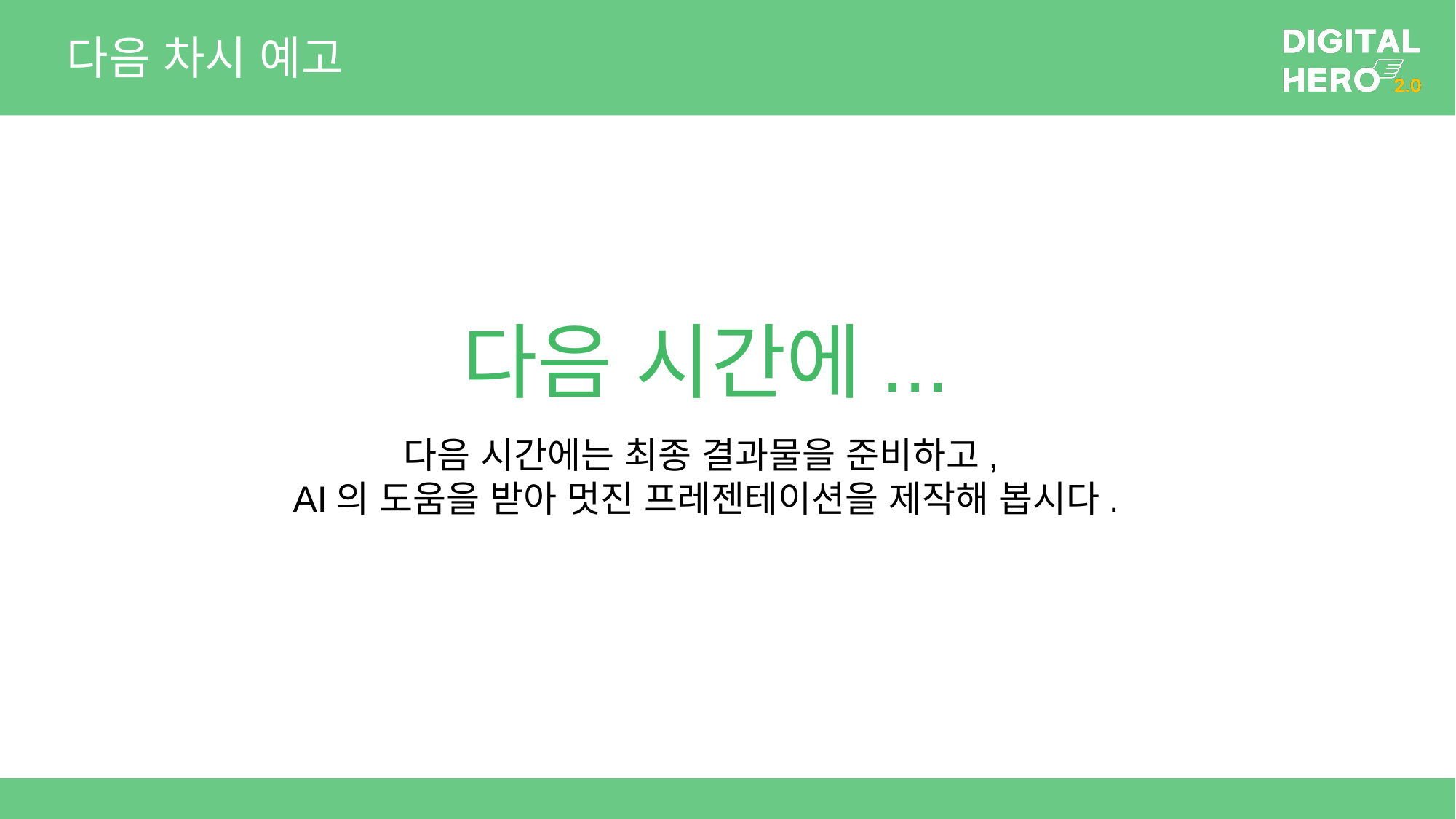

# 다음 차시 예고
다음 시간에...
다음 시간에는 최종 결과물을 준비하고,
AI의 도움을 받아 멋진 프레젠테이션을 제작해 봅시다.